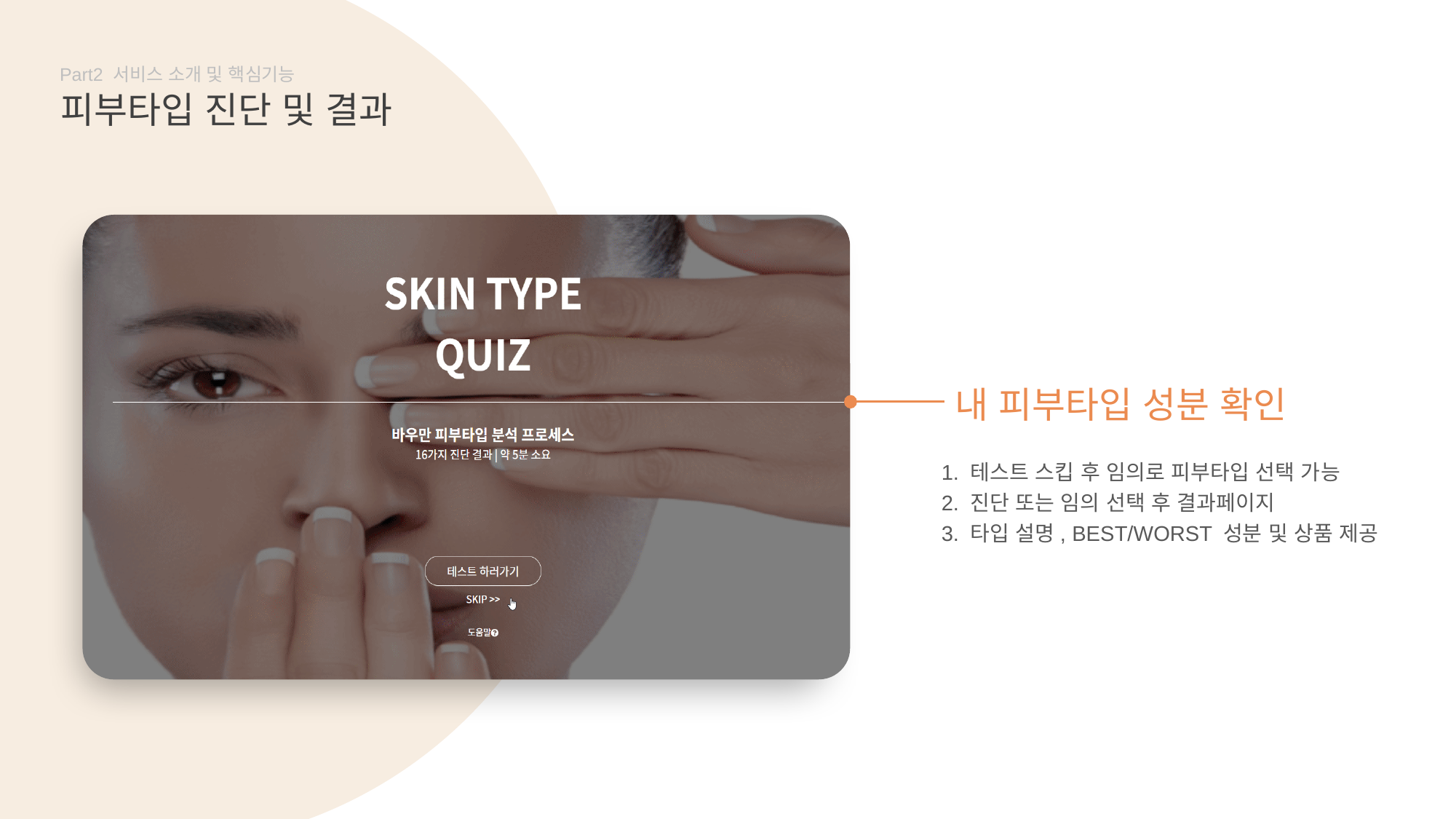

Part2 서비스 소개 및 핵심기능
피부타입 진단 및 결과

내 피부타입 성분 확인

1. 테스트 스킵 후 임의로 피부타입 선택 가능
2. 진단 또는 임의 선택 후 결과페이지
3. 타입 설명, BEST/WORST 성분 및 상품 제공